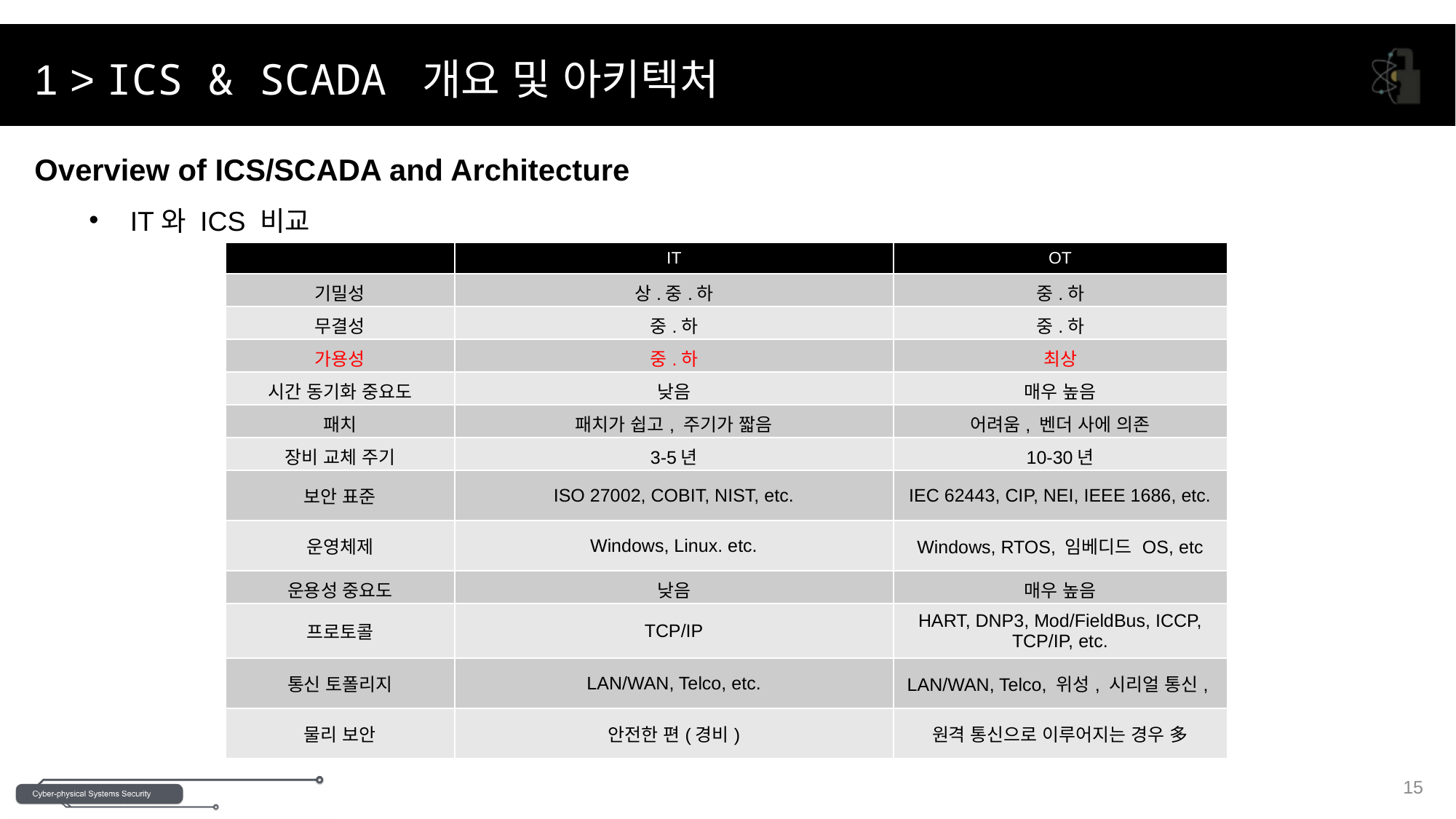

1 > ICS & SCADA 개요 및 아키텍처

Overview of ICS/SCADA and Architecture
IT와 ICS 비교
|  | IT | OT |
| --- | --- | --- |
| 기밀성 | 상.중.하 | 중.하 |
| 무결성 | 중.하 | 중.하 |
| 가용성 | 중.하 | 최상 |
| 시간 동기화 중요도 | 낮음 | 매우 높음 |
| 패치 | 패치가 쉽고, 주기가 짧음 | 어려움, 벤더 사에 의존 |
| 장비 교체 주기 | 3-5년 | 10-30년 |
| 보안 표준 | ISO 27002, COBIT, NIST, etc. | IEC 62443, CIP, NEI, IEEE 1686, etc. |
| 운영체제 | Windows, Linux. etc. | Windows, RTOS, 임베디드 OS, etc |
| 운용성 중요도 | 낮음 | 매우 높음 |
| 프로토콜 | TCP/IP | HART, DNP3, Mod/FieldBus, ICCP, TCP/IP, etc. |
| 통신 토폴리지 | LAN/WAN, Telco, etc. | LAN/WAN, Telco, 위성, 시리얼 통신, |
| 물리 보안 | 안전한 편(경비) | 원격 통신으로 이루어지는 경우 多 |
15